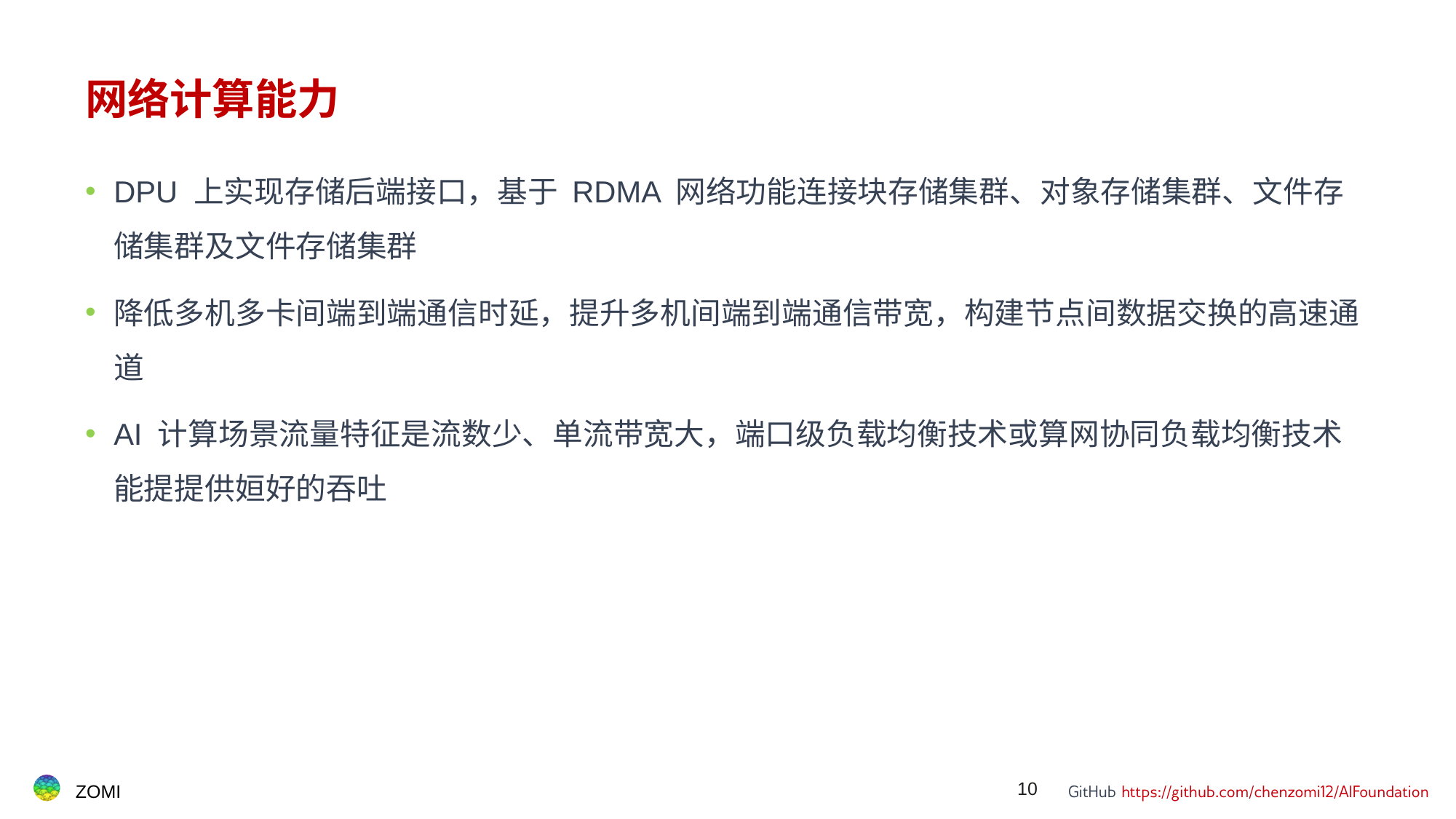

# 网络计算能力
DPU 上实现存储后端接口，基于 RDMA 网络功能连接块存储集群、对象存储集群、文件存储集群及文件存储集群
降低多机多卡间端到端通信时延，提升多机间端到端通信带宽，构建节点间数据交换的高速通道
AI 计算场景流量特征是流数少、单流带宽大，端口级负载均衡技术或算网协同负载均衡技术能提提供姮好的吞吐